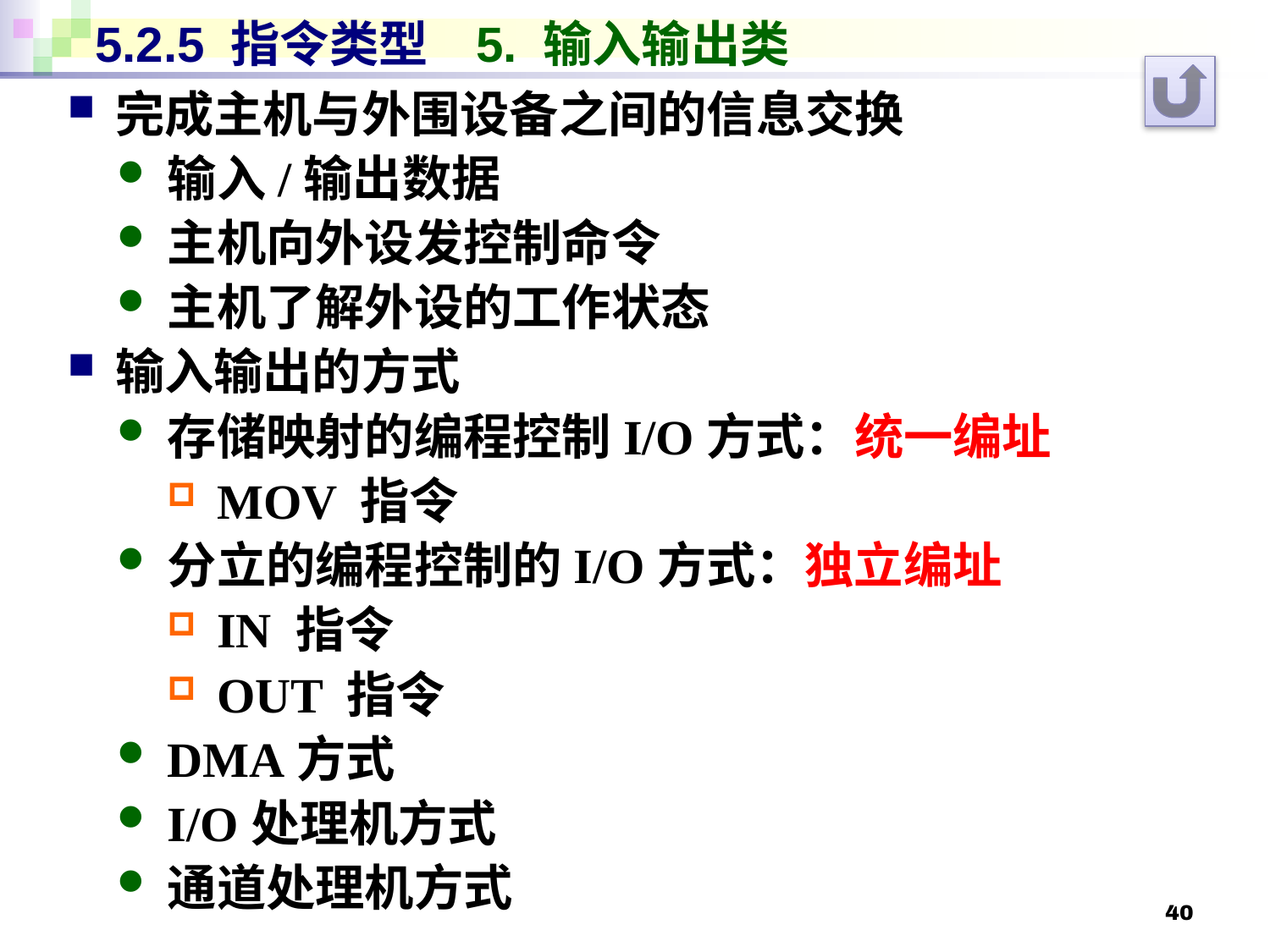

# 5.2.5 指令类型	5. 输入输出类

完成主机与外围设备之间的信息交换
输入/输出数据
主机向外设发控制命令
主机了解外设的工作状态
输入输出的方式
存储映射的编程控制I/O方式：统一编址
MOV 指令
分立的编程控制的I/O方式：独立编址
IN 指令
OUT 指令
DMA方式
I/O处理机方式
通道处理机方式
40